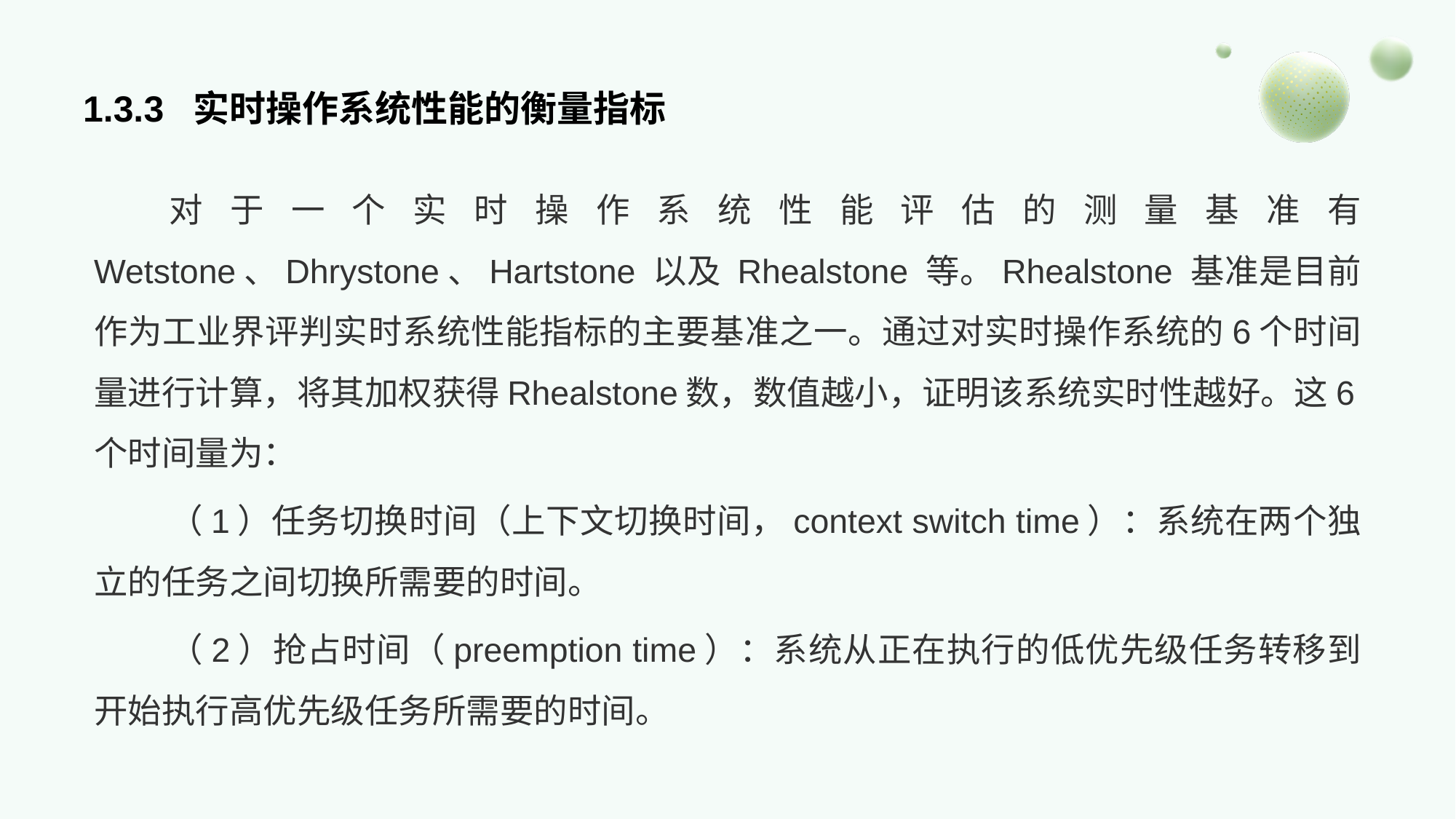

# 1.3.3  实时操作系统性能的衡量指标
对于一个实时操作系统性能评估的测量基准有 Wetstone、Dhrystone、Hartstone 以及 Rhealstone 等。Rhealstone 基准是目前作为工业界评判实时系统性能指标的主要基准之一。通过对实时操作系统的6个时间量进行计算，将其加权获得Rhealstone数，数值越小，证明该系统实时性越好。这6个时间量为：
（1）任务切换时间（上下文切换时间，context switch time）：系统在两个独立的任务之间切换所需要的时间。
（2）抢占时间（preemption time）：系统从正在执行的低优先级任务转移到开始执行高优先级任务所需要的时间。